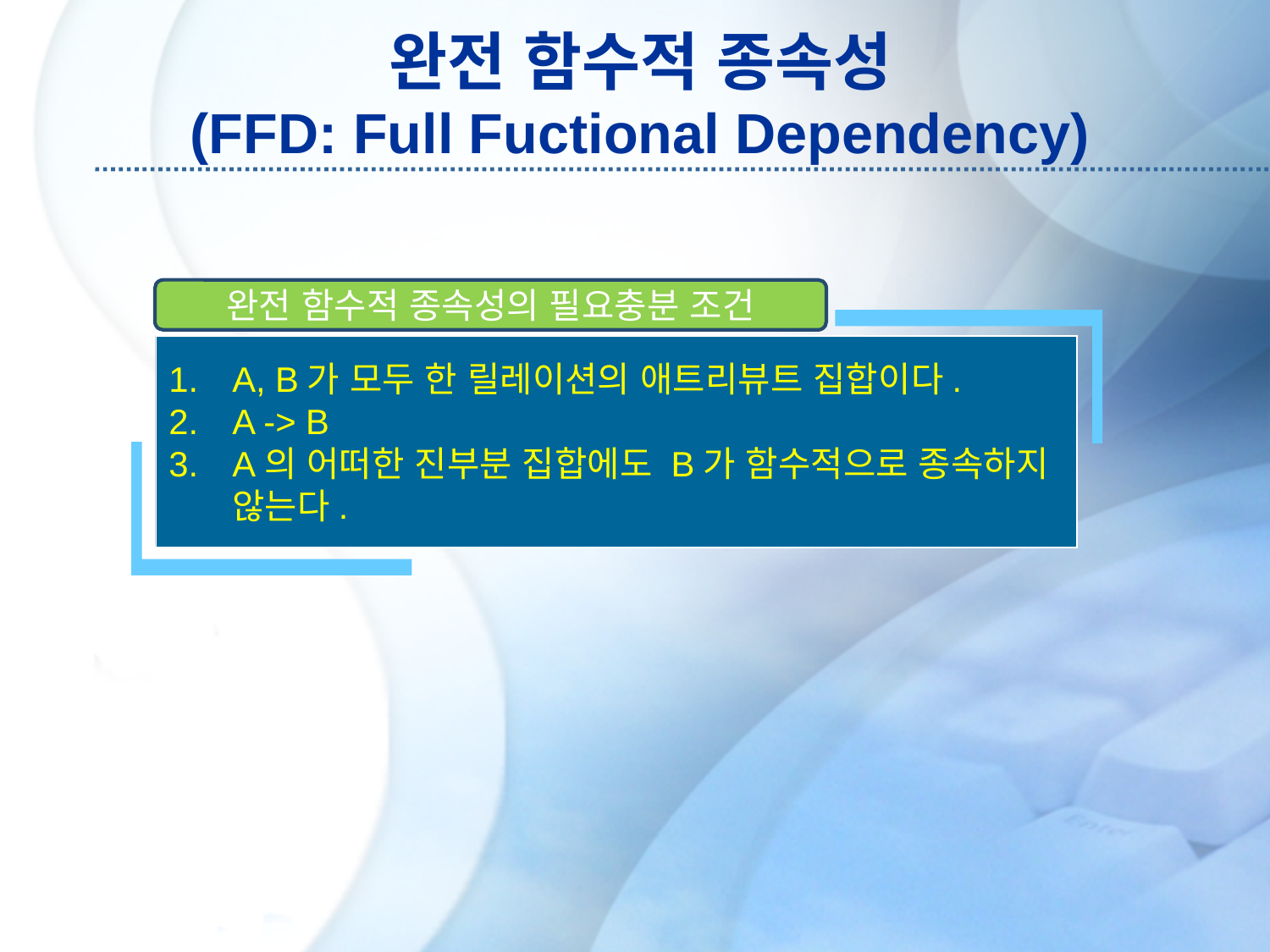

# 완전 함수적 종속성 (FFD: Full Fuctional Dependency)
완전 함수적 종속성의 필요충분 조건

A, B가 모두 한 릴레이션의 애트리뷰트 집합이다.
A -> B
A의 어떠한 진부분 집합에도 B가 함수적으로 종속하지 않는다.